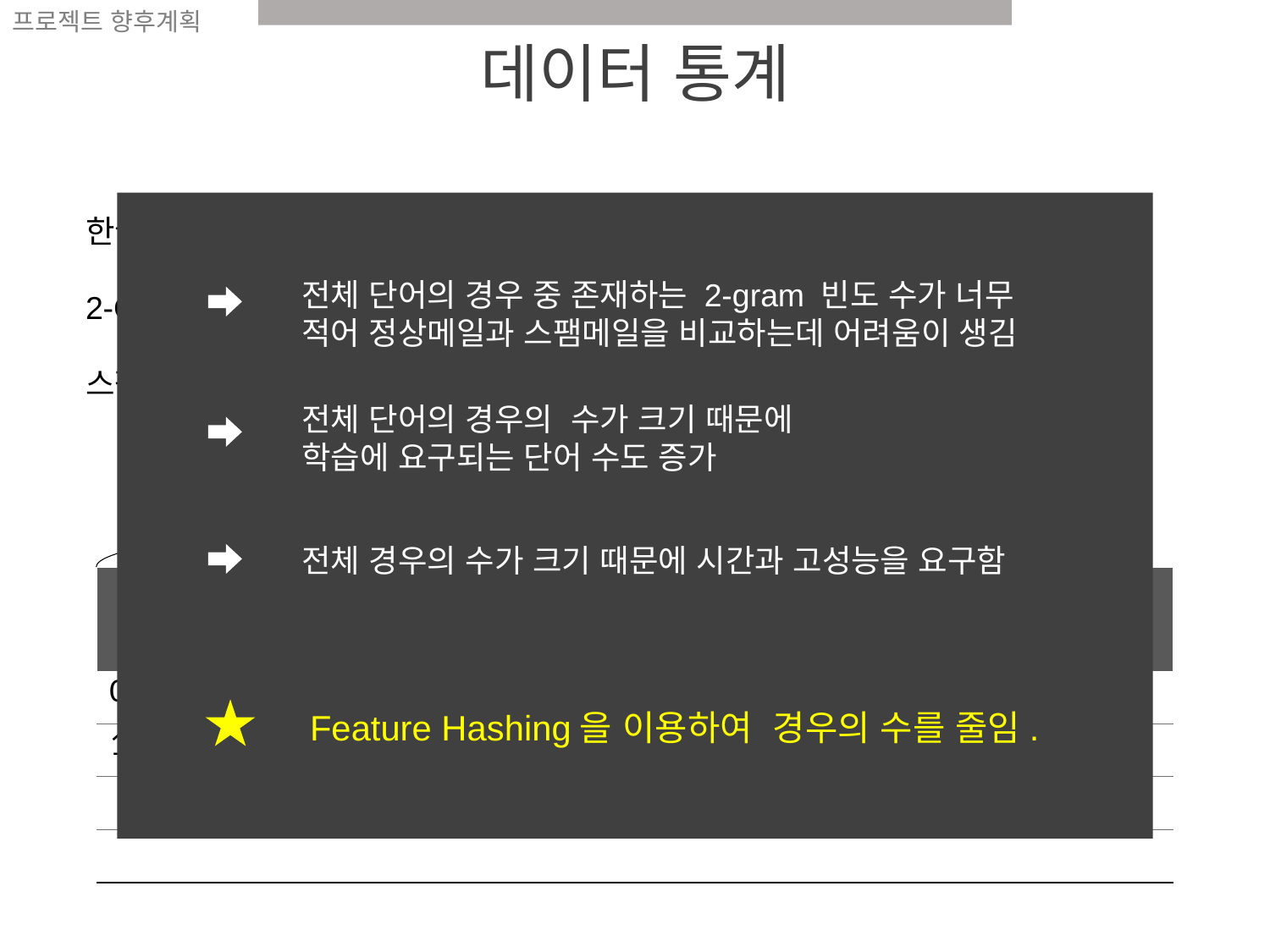

프로젝트 향후계획

# 데이터 통계

한글의 조합 가능한 한 음절의 개수 : 11,171개(가~힣)

2-Gram이면  11,171 x 11,171 = 약 1.2억 개

스팸메일 하나에서 2-Gram = 100~300개

전체 단어의 경우 중 존재하는 2-gram 빈도 수가 너무 적어 정상메일과 스팸메일을 비교하는데 어려움이 생김

전체 단어의 경우의  수가 크기 때문에
학습에 요구되는 단어 수도 증가

전체 경우의 수가 크기 때문에 시간과 고성능을 요구함

Feature Hashing을 이용하여  경우의 수를 줄임.

1.2억
| 가가 | 가각 | 가갂 | …. | 대출 | … | 힣힣 | Label 1 : 스팸 0 : 정상 |
| --- | --- | --- | --- | --- | --- | --- | --- |
| 0 | 0 | 0 | 0 | 1 | 0 | 0 | 1 |
| 1 | 0 | 0 | 0 | 0 | 0 | 0 | 0 |
|  |  |  |  |  |  |  |  |
|  |  |  |  |  |  |  |  |